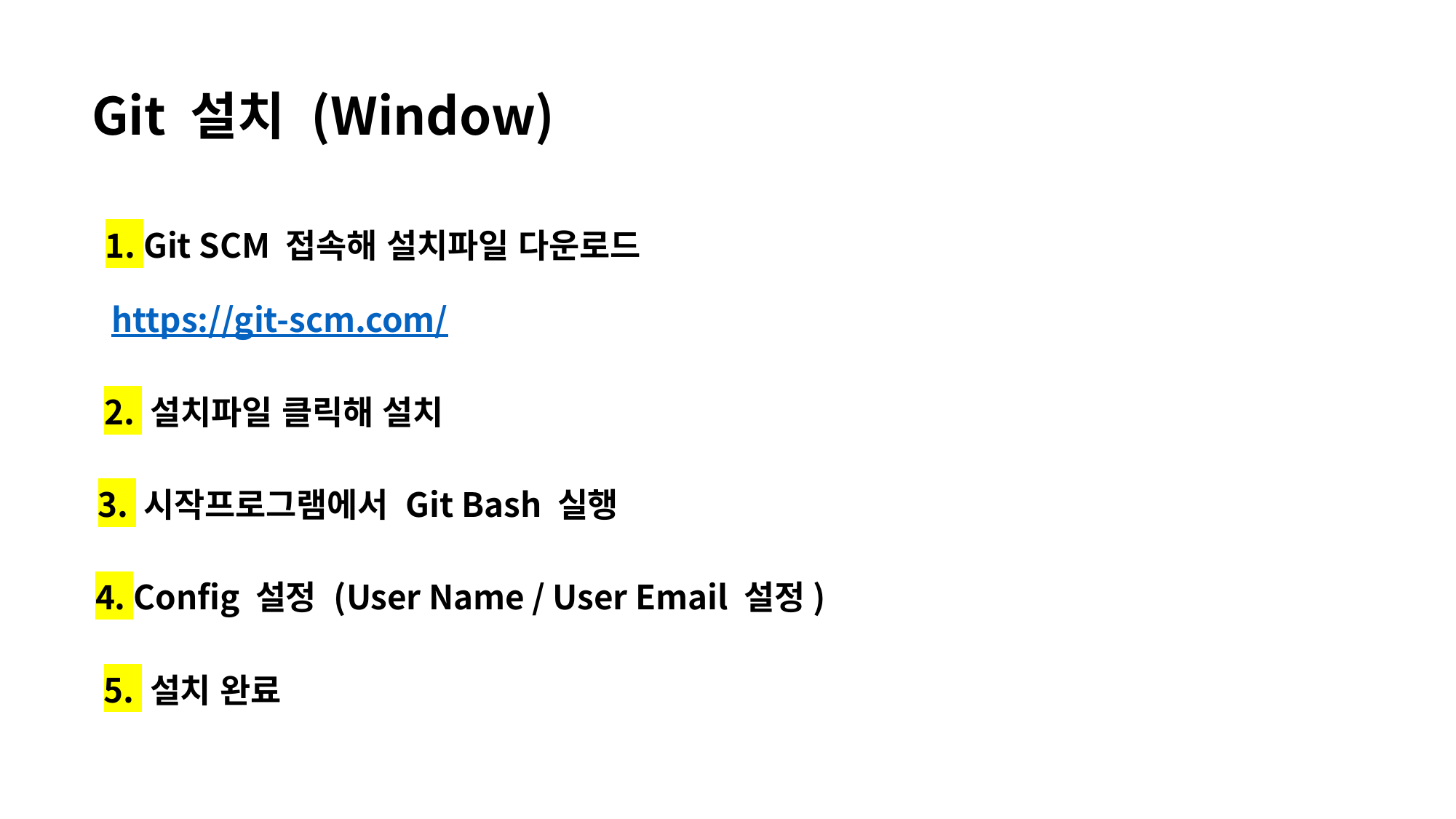

Git 설치 (Window)
1. Git SCM 접속해 설치파일 다운로드
https://git-scm.com/
2. 설치파일 클릭해 설치
3. 시작프로그램에서 Git Bash 실행
4. Config 설정 (User Name / User Email 설정)
5. 설치 완료